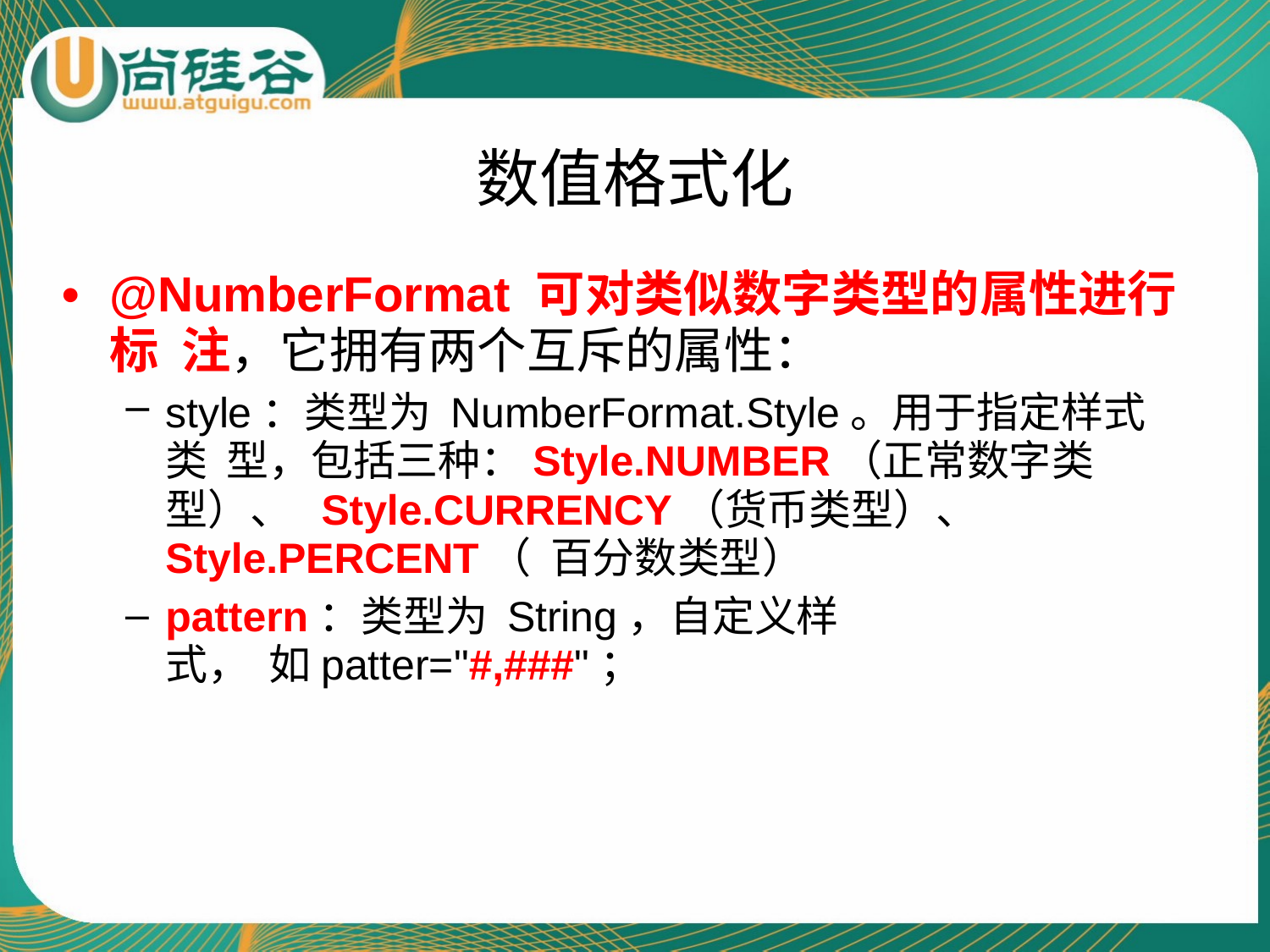

# 数值格式化
•	@NumberFormat 可对类似数字类型的属性进行标  注，它拥有两个互斥的属性：
style：类型为 NumberFormat.Style。用于指定样式类  型，包括三种：Style.NUMBER（正常数字类型）、  Style.CURRENCY（货币类型）、 Style.PERCENT（  百分数类型）
pattern：类型为 String，自定义样式，  如patter="#,###"；